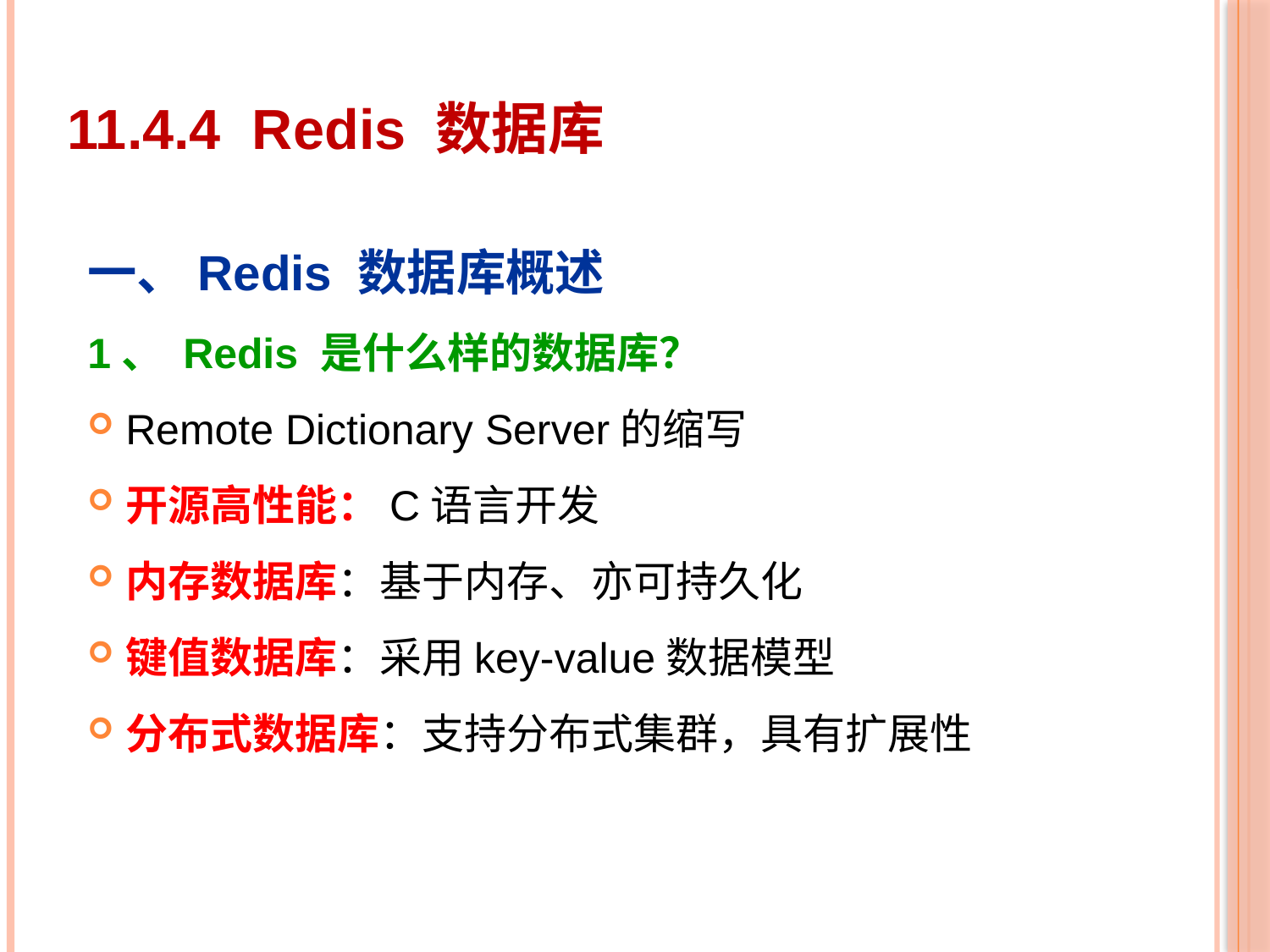

# 11.4.4  Redis 数据库
一、Redis 数据库概述
1、 Redis 是什么样的数据库？
Remote Dictionary Server的缩写
开源高性能：C语言开发
内存数据库：基于内存、亦可持久化
键值数据库：采用key-value数据模型
分布式数据库：支持分布式集群，具有扩展性